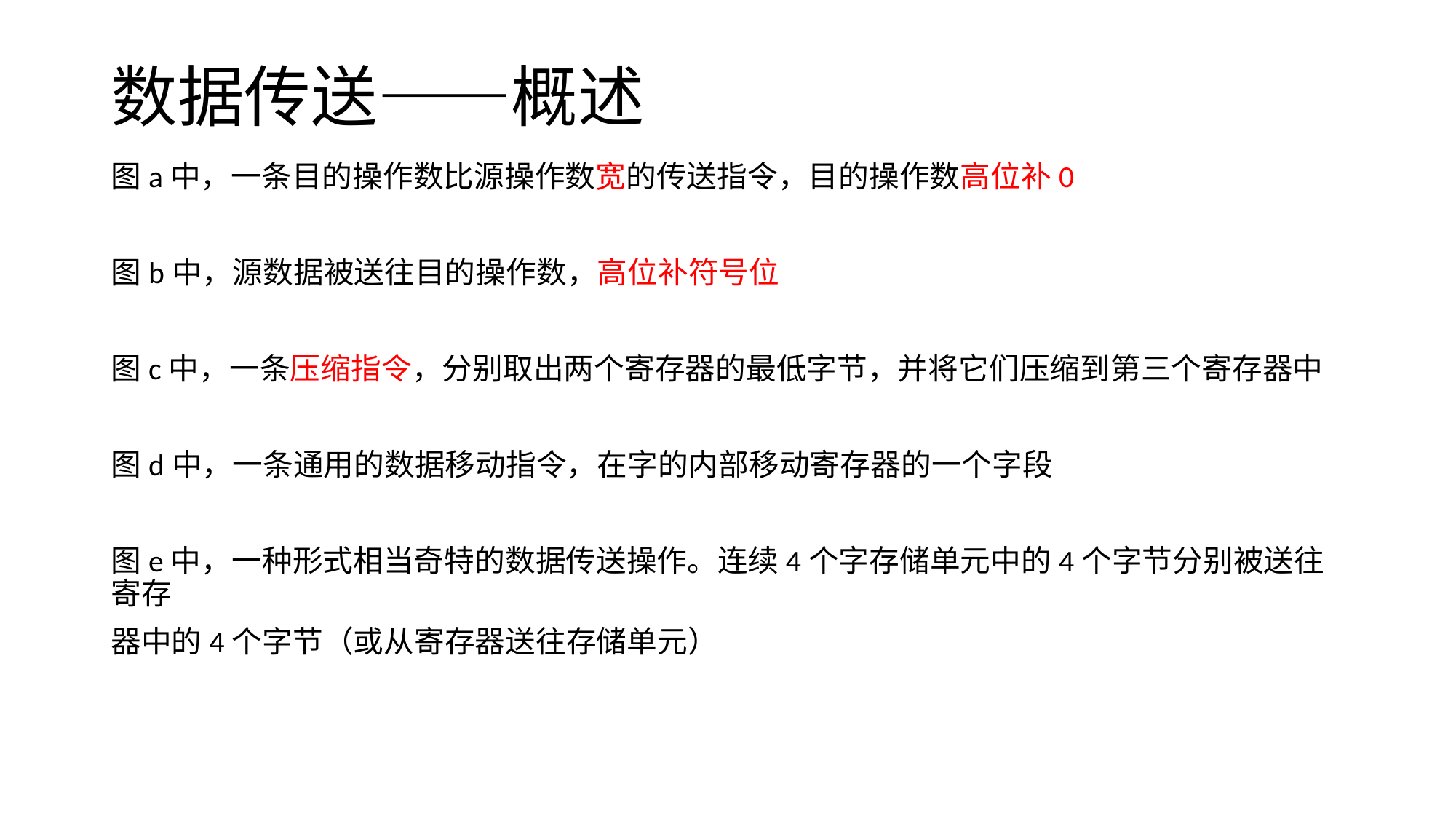

# 数据传送——概述
图a中，一条目的操作数比源操作数宽的传送指令，目的操作数高位补0

图b中，源数据被送往目的操作数，高位补符号位

图c中，一条压缩指令，分别取出两个寄存器的最低字节，并将它们压缩到第三个寄存器中

图d中，一条通用的数据移动指令，在字的内部移动寄存器的一个字段

图e中，一种形式相当奇特的数据传送操作。连续4个字存储单元中的4个字节分别被送往寄存
器中的4个字节（或从寄存器送往存储单元）